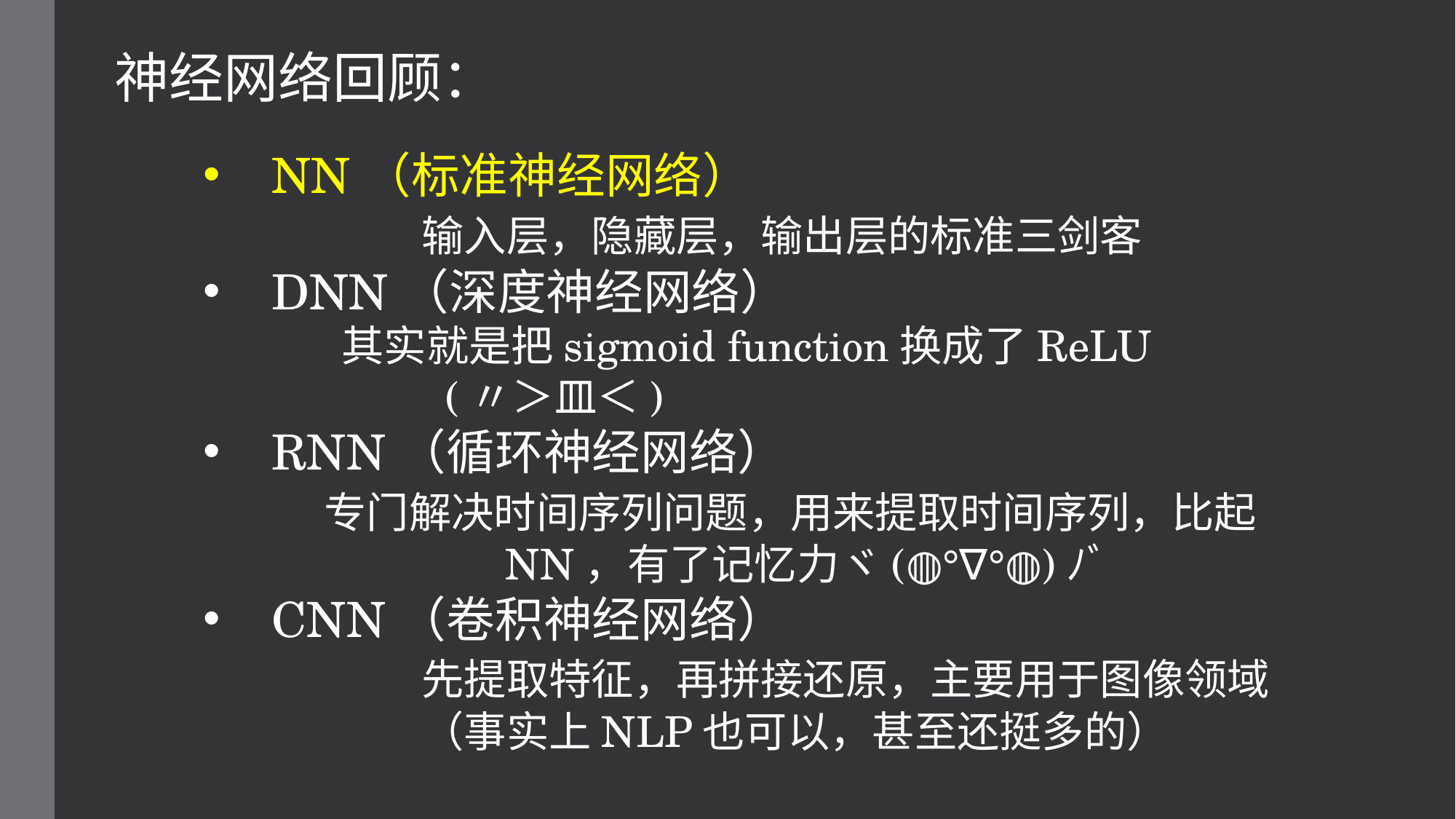

神经网络回顾：
NN（标准神经网络）
		输入层，隐藏层，输出层的标准三剑客
DNN（深度神经网络）
     	  其实就是把sigmoid function换成了ReLU
		  (〃＞皿＜)
RNN（循环神经网络）
     专门解决时间序列问题，用来提取时间序列，比起		     	  NN，有了记忆力ヾ(◍°∇°◍)ﾉﾞ
CNN（卷积神经网络）
		先提取特征，再拼接还原，主要用于图像领域
		（事实上NLP也可以，甚至还挺多的）